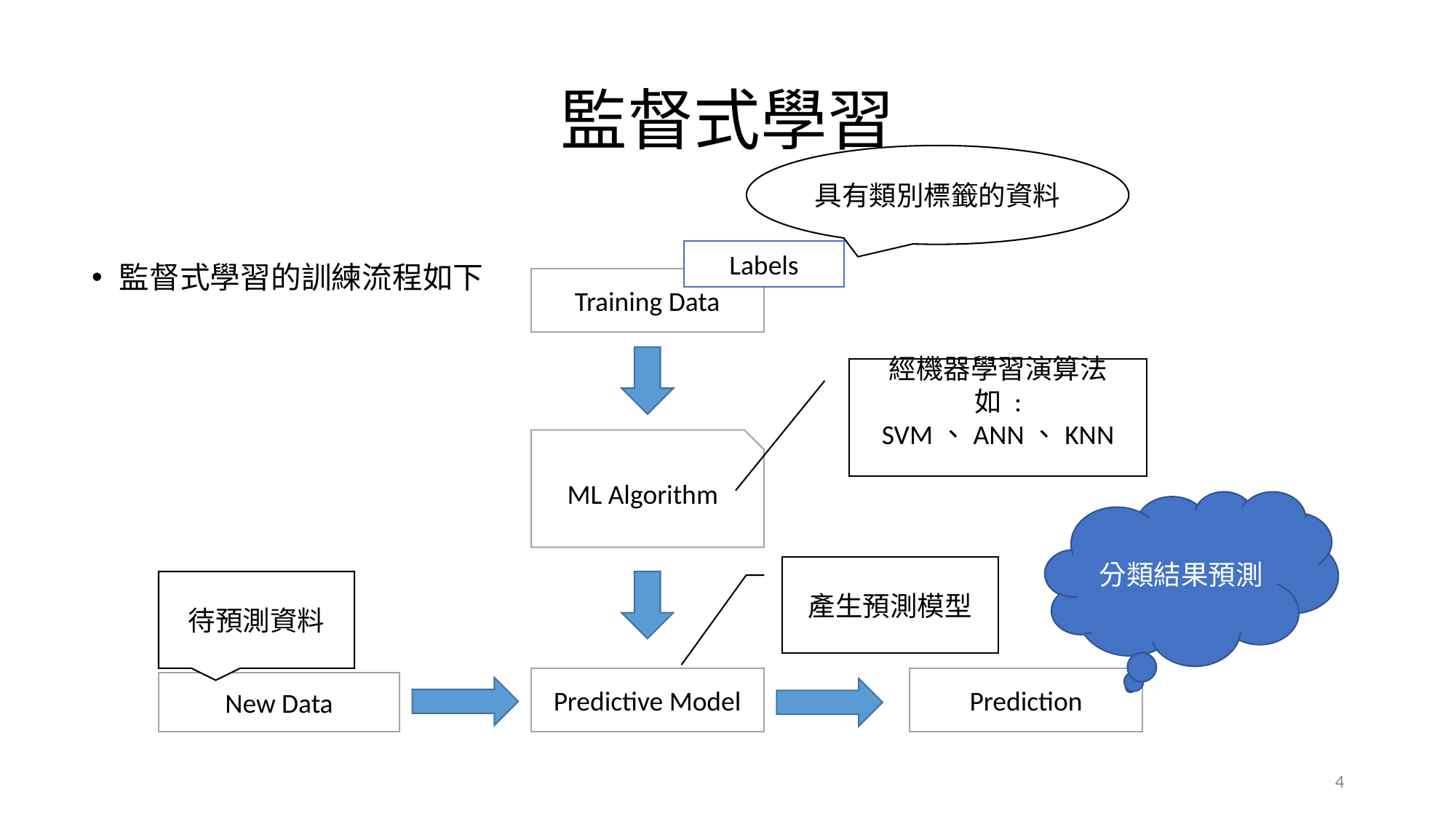

# 監督式學習
具有類別標籤的資料
Labels
監督式學習的訓練流程如下
Training Data

經機器學習演算法
如 : SVM、ANN、KNN

ML Algorithm
分類結果預測
產生預測模型
待預測資料

Predictive Model
Prediction
New Data

4